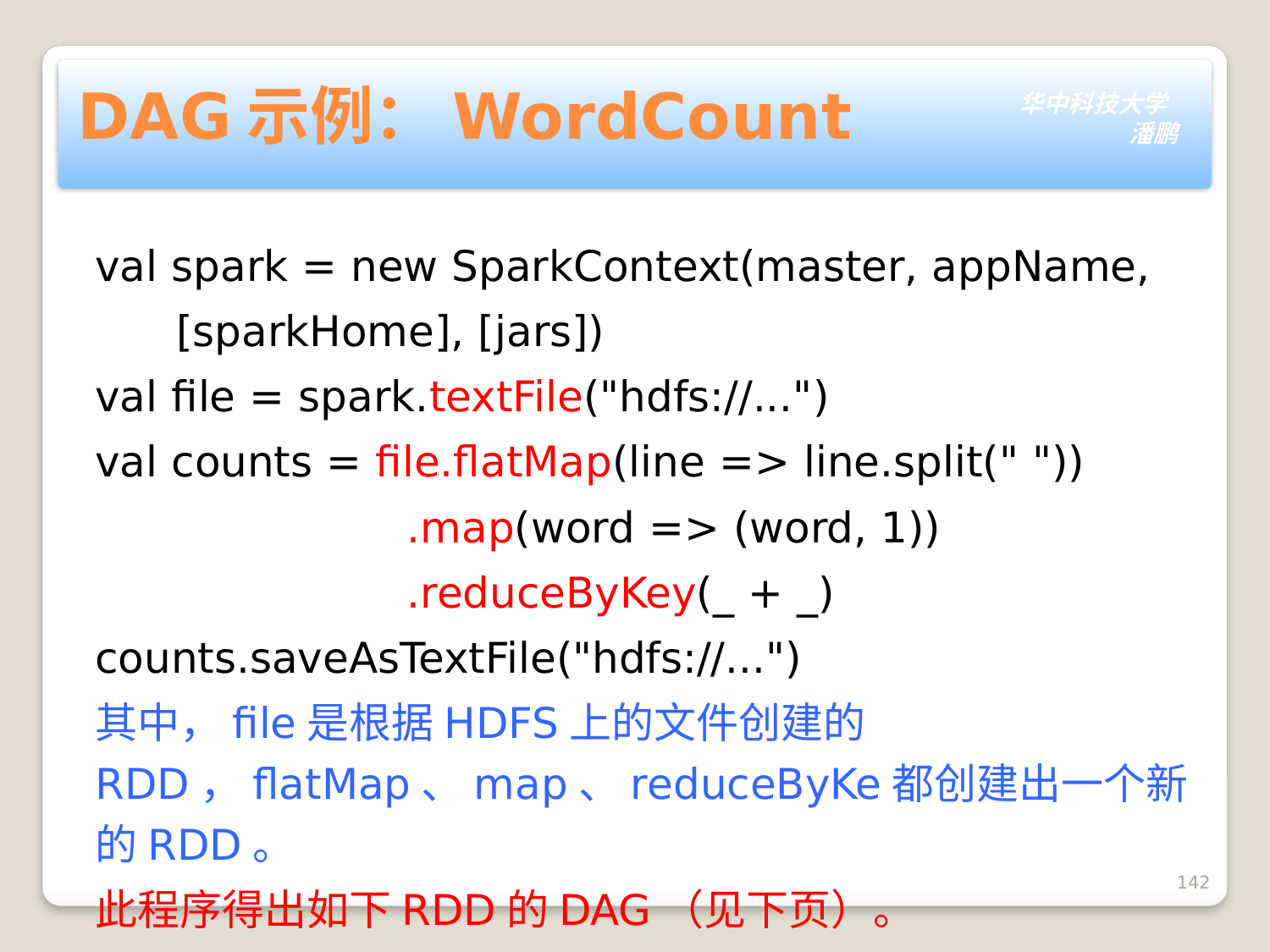

# DAG示例：WordCount
val spark = new SparkContext(master, appName,
      [sparkHome], [jars])
val file = spark.textFile("hdfs://...")
val counts = file.flatMap(line => line.split(" "))
                       .map(word => (word, 1))
                       .reduceByKey(_ + _)
counts.saveAsTextFile("hdfs://...")
其中，file是根据HDFS上的文件创建的RDD，flatMap、map、reduceByKe都创建出一个新的RDD。
此程序得出如下RDD的DAG（见下页）。
142